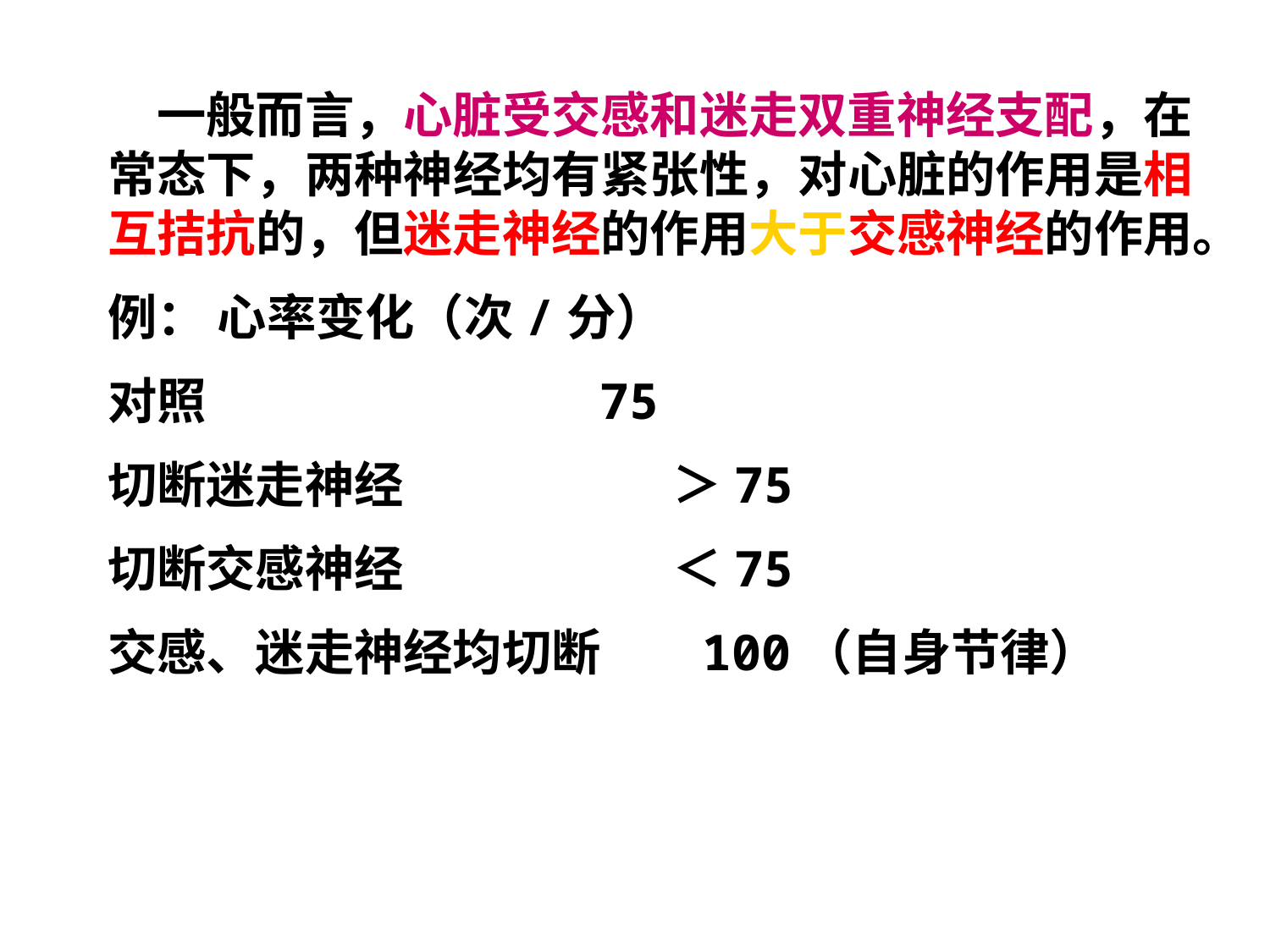

一般而言，心脏受交感和迷走双重神经支配，在常态下，两种神经均有紧张性，对心脏的作用是相互拮抗的，但迷走神经的作用大于交感神经的作用。
例： 心率变化（次/分）
对照                                  75
切断迷走神经                        ＞75
切断交感神经                        ＜75
交感、迷走神经均切断        100（自身节律）